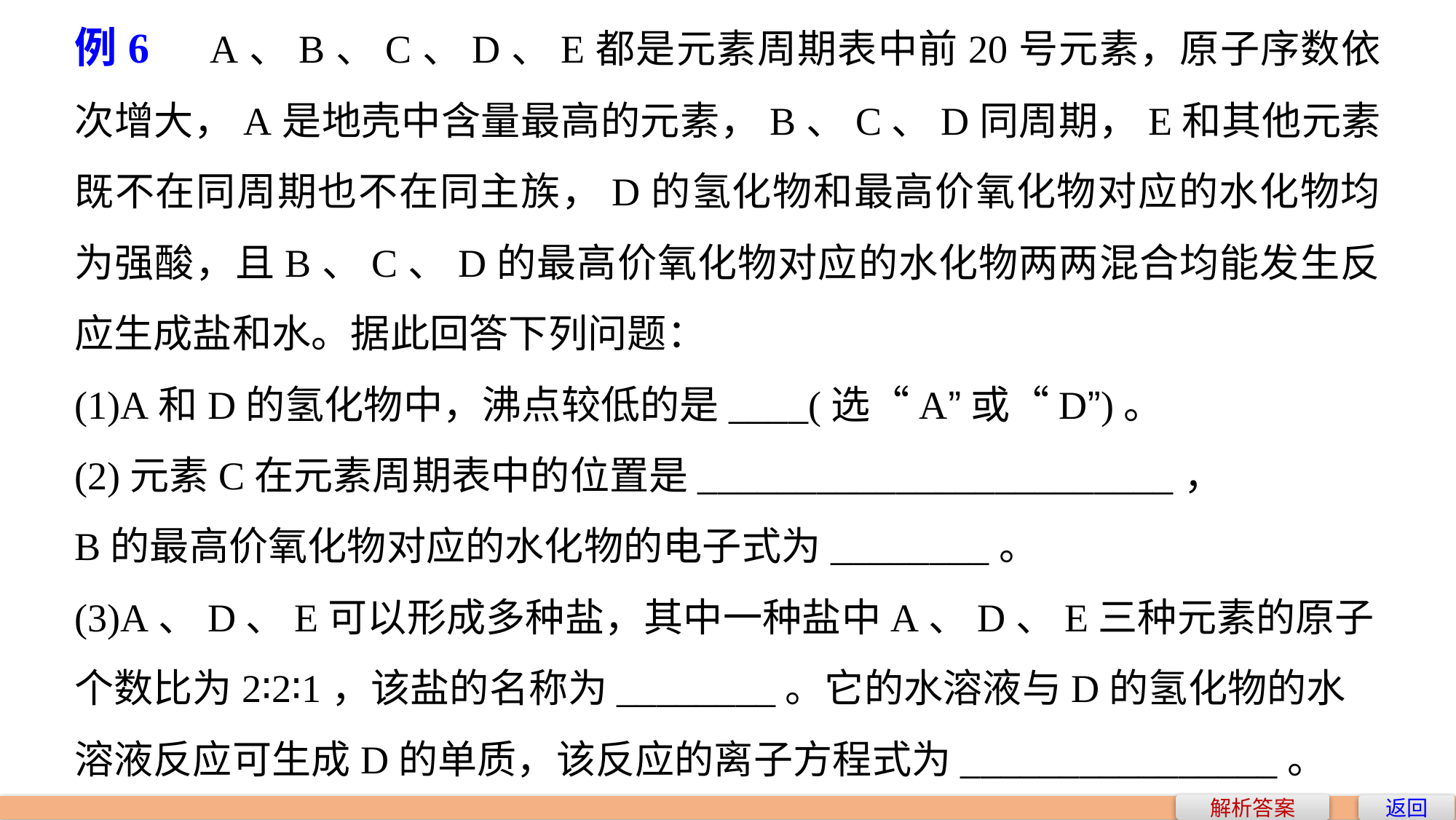

例6　A、B、C、D、E都是元素周期表中前20号元素，原子序数依次增大，A是地壳中含量最高的元素，B、C、D同周期，E和其他元素既不在同周期也不在同主族，D的氢化物和最高价氧化物对应的水化物均为强酸，且B、C、D的最高价氧化物对应的水化物两两混合均能发生反应生成盐和水。据此回答下列问题：
(1)A和D的氢化物中，沸点较低的是____(选“A”或“D”)。
(2)元素C在元素周期表中的位置是________________________，
B的最高价氧化物对应的水化物的电子式为________。
(3)A、D、E可以形成多种盐，其中一种盐中A、D、E三种元素的原子个数比为2∶2∶1，该盐的名称为________。它的水溶液与D的氢化物的水溶液反应可生成D的单质，该反应的离子方程式为________________。
解析答案
返回